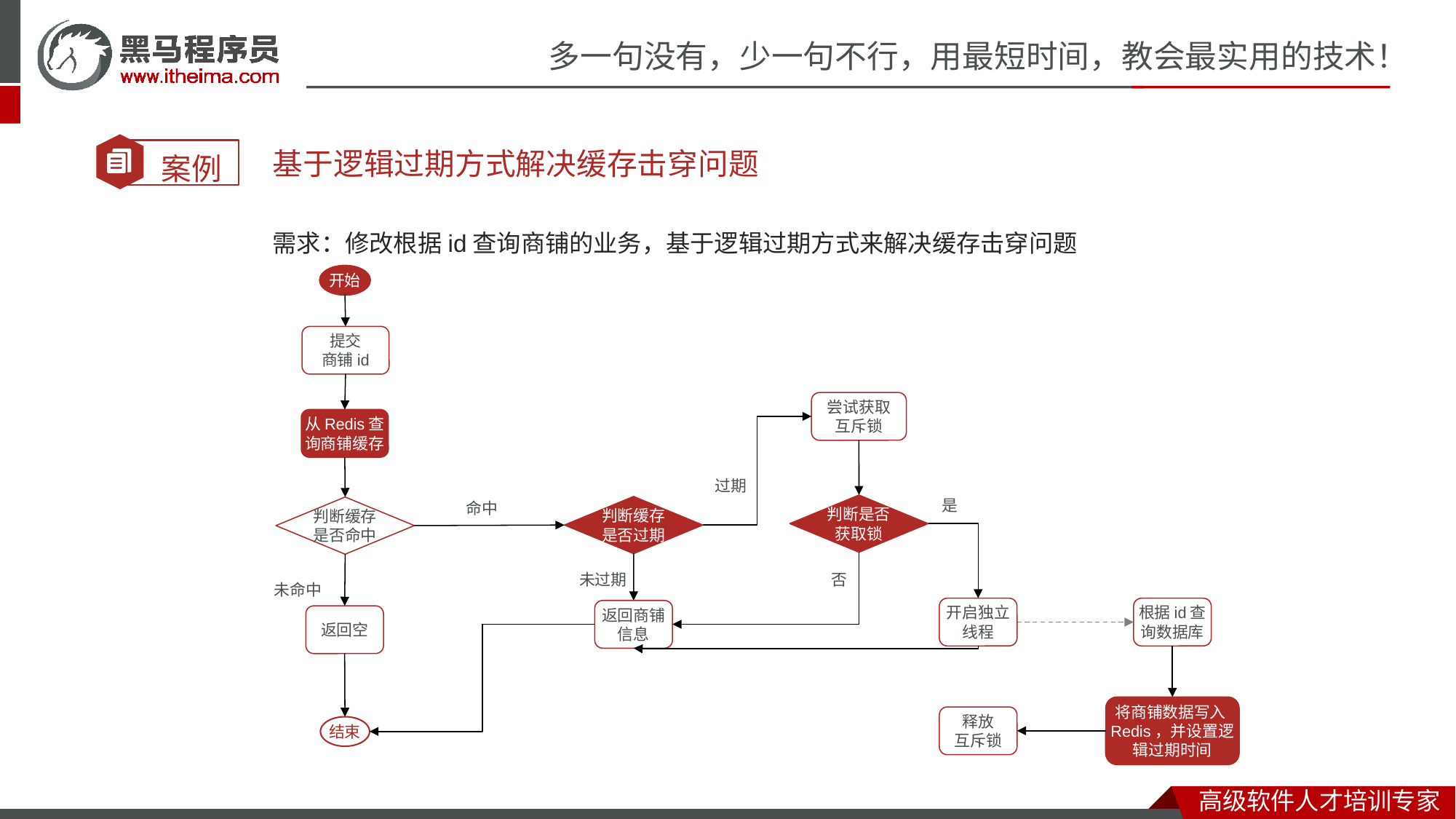

基于逻辑过期方式解决缓存击穿问题
需求：修改根据id查询商铺的业务，基于逻辑过期方式来解决缓存击穿问题
开始
提交
商铺id
尝试获取
互斥锁
从Redis查询商铺缓存
过期
是
命中
判断是否获取锁
判断缓存
是否过期
判断缓存
是否命中
未过期
否
未命中
根据id查询数据库
开启独立线程
返回商铺信息
返回空
将商铺数据写入Redis，并设置逻辑过期时间
释放
互斥锁
结束